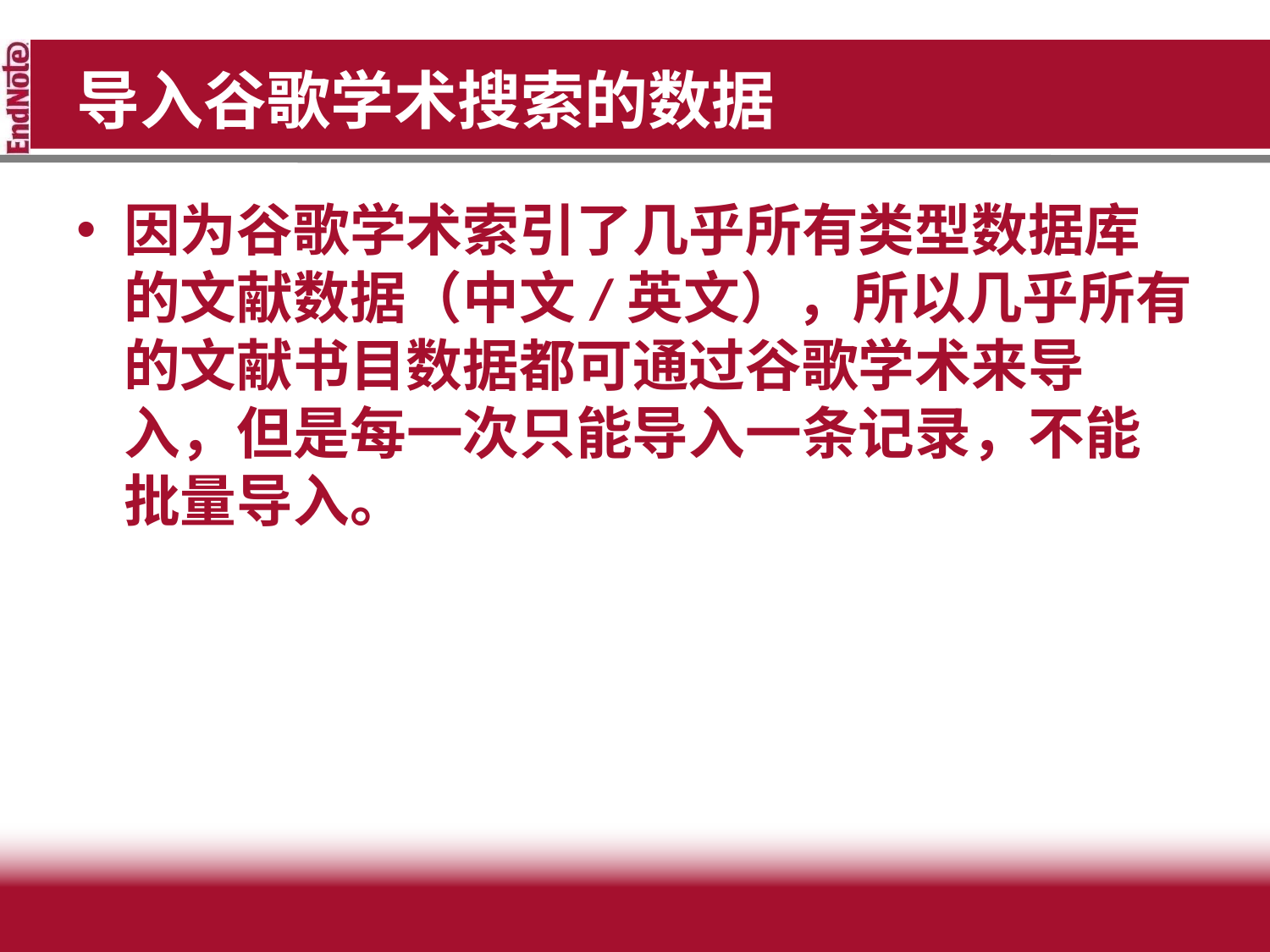

# 导入谷歌学术搜索的数据
因为谷歌学术索引了几乎所有类型数据库的文献数据（中文/英文），所以几乎所有的文献书目数据都可通过谷歌学术来导入，但是每一次只能导入一条记录，不能批量导入。